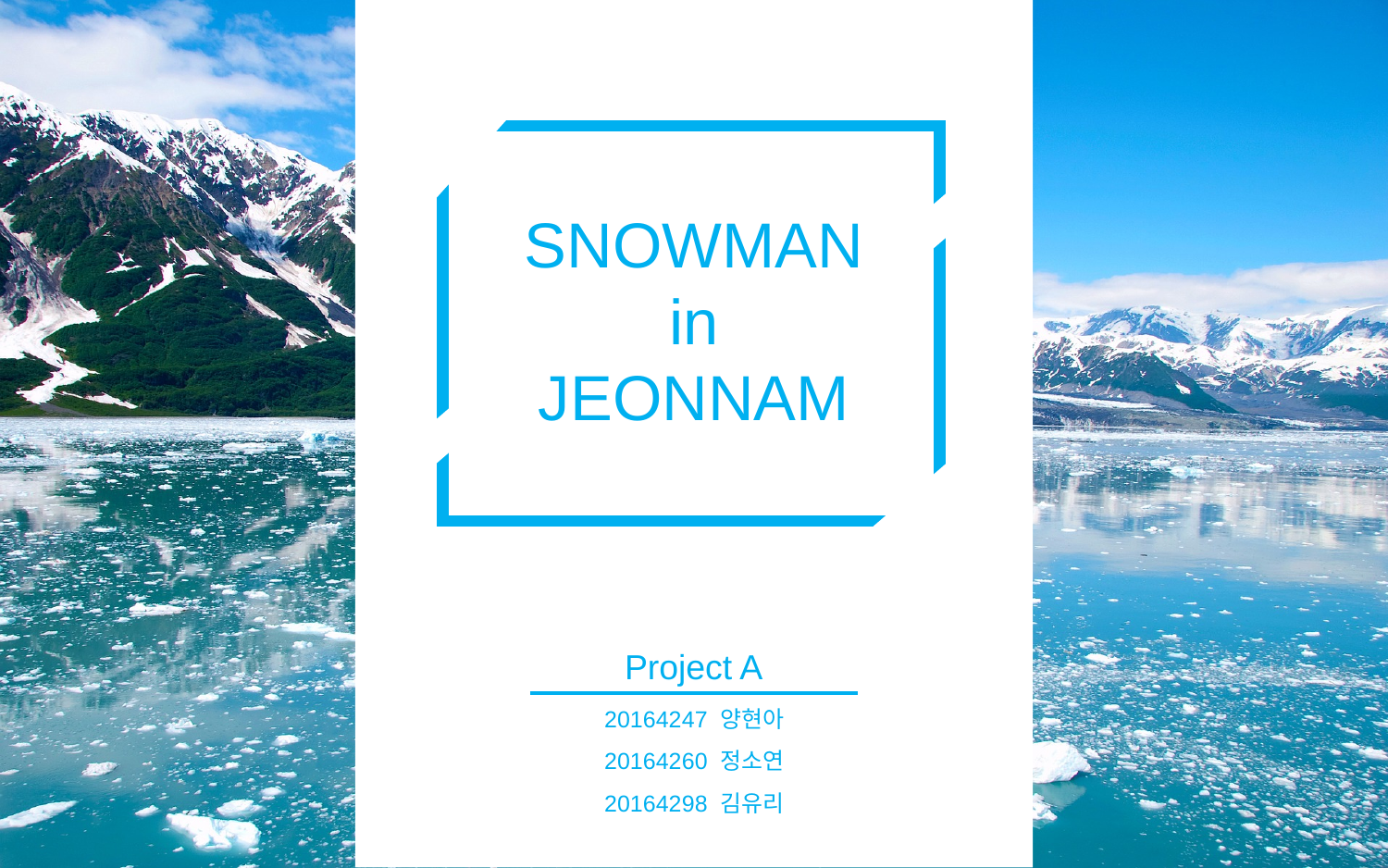

# SNOWMAN in JEONNAM
Project A
20164247 양현아
20164260 정소연
20164298 김유리